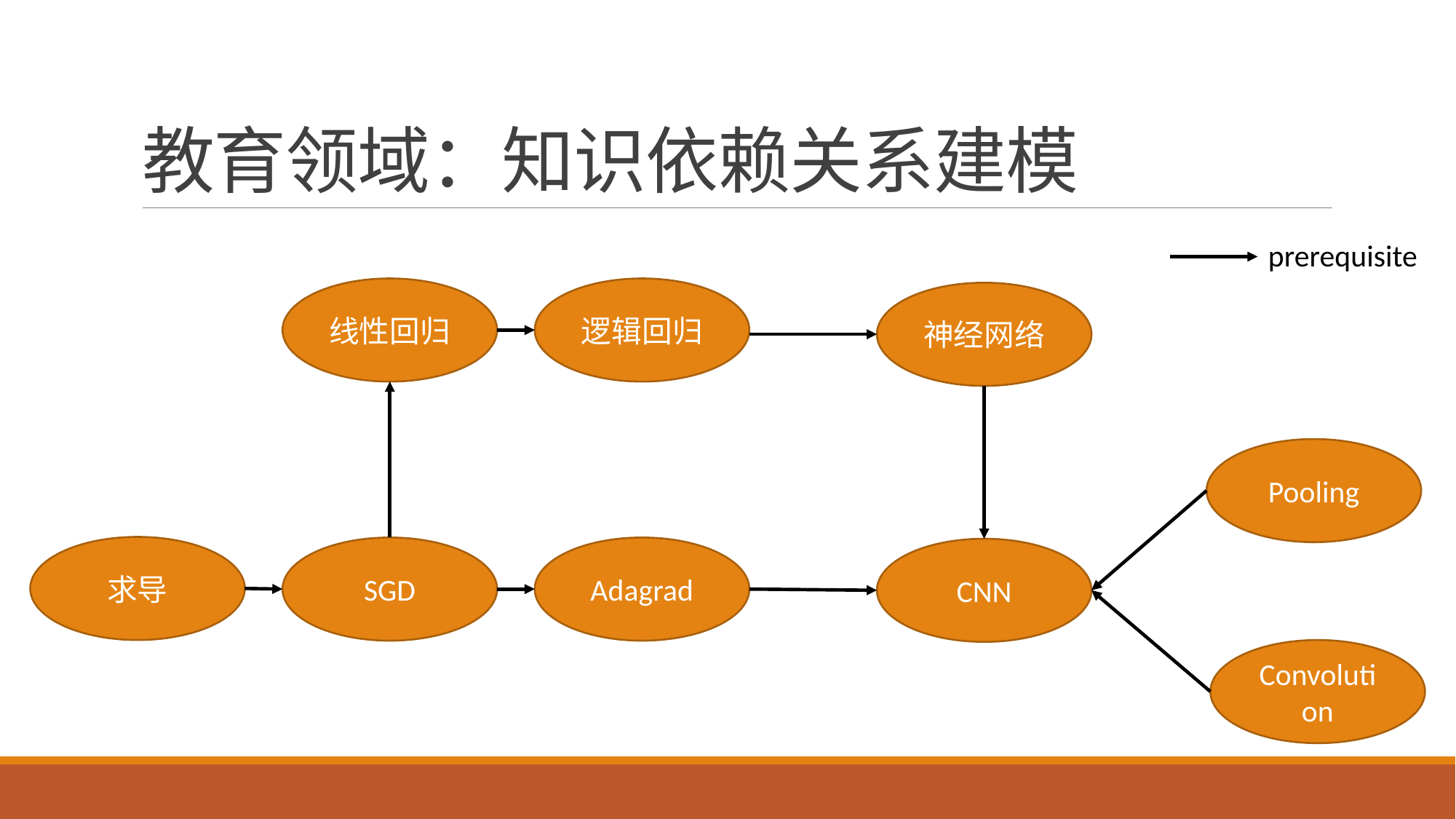

# 教育领域：知识依赖关系建模
prerequisite
线性回归
逻辑回归
神经网络
Pooling
求导
SGD
Adagrad
CNN
Convolution